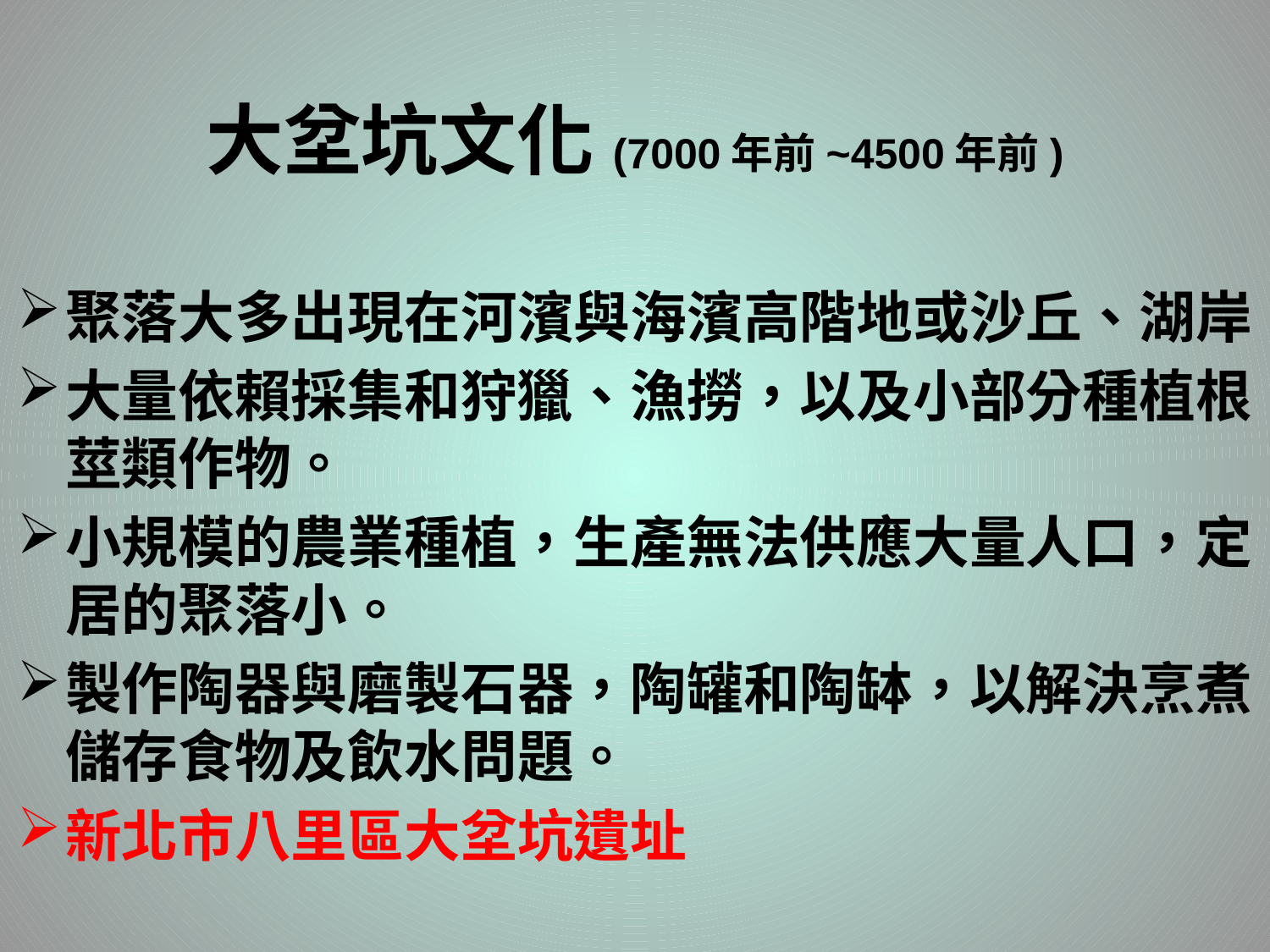

# 大坌坑文化(7000年前~4500年前)
聚落大多出現在河濱與海濱高階地或沙丘、湖岸。
大量依賴採集和狩獵、漁撈，以及小部分種植根莖類作物。
小規模的農業種植，生產無法供應大量人口，定居的聚落小。
製作陶器與磨製石器，陶罐和陶缽，以解決烹煮、儲存食物及飲水問題。
新北市八里區大坌坑遺址